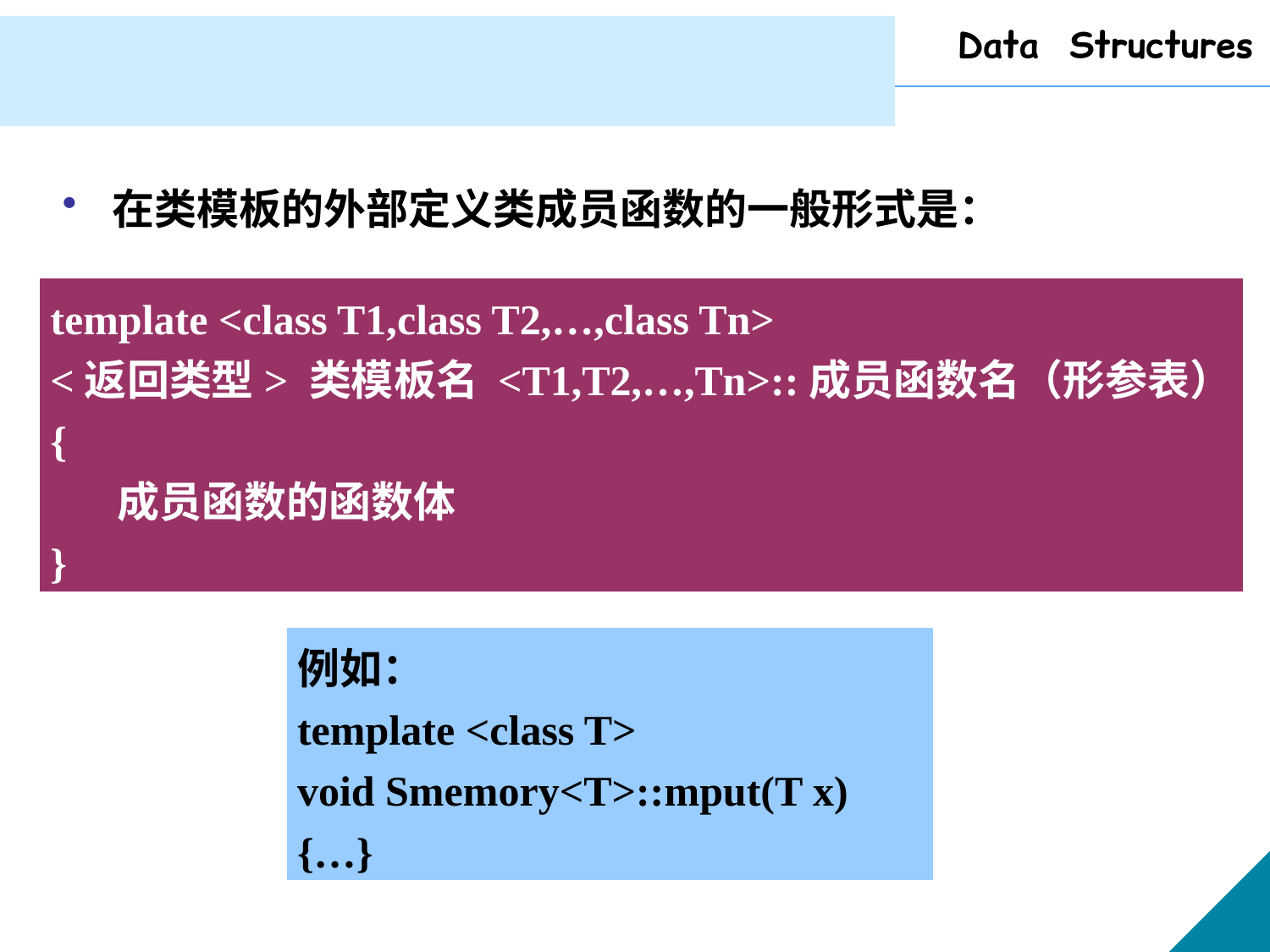

在类模板的外部定义类成员函数的一般形式是：
template <class T1,class T2,…,class Tn>
<返回类型> 类模板名 <T1,T2,…,Tn>::成员函数名（形参表）
{
      成员函数的函数体
}
例如：
template <class T>
void Smemory<T>::mput(T x)
{…}